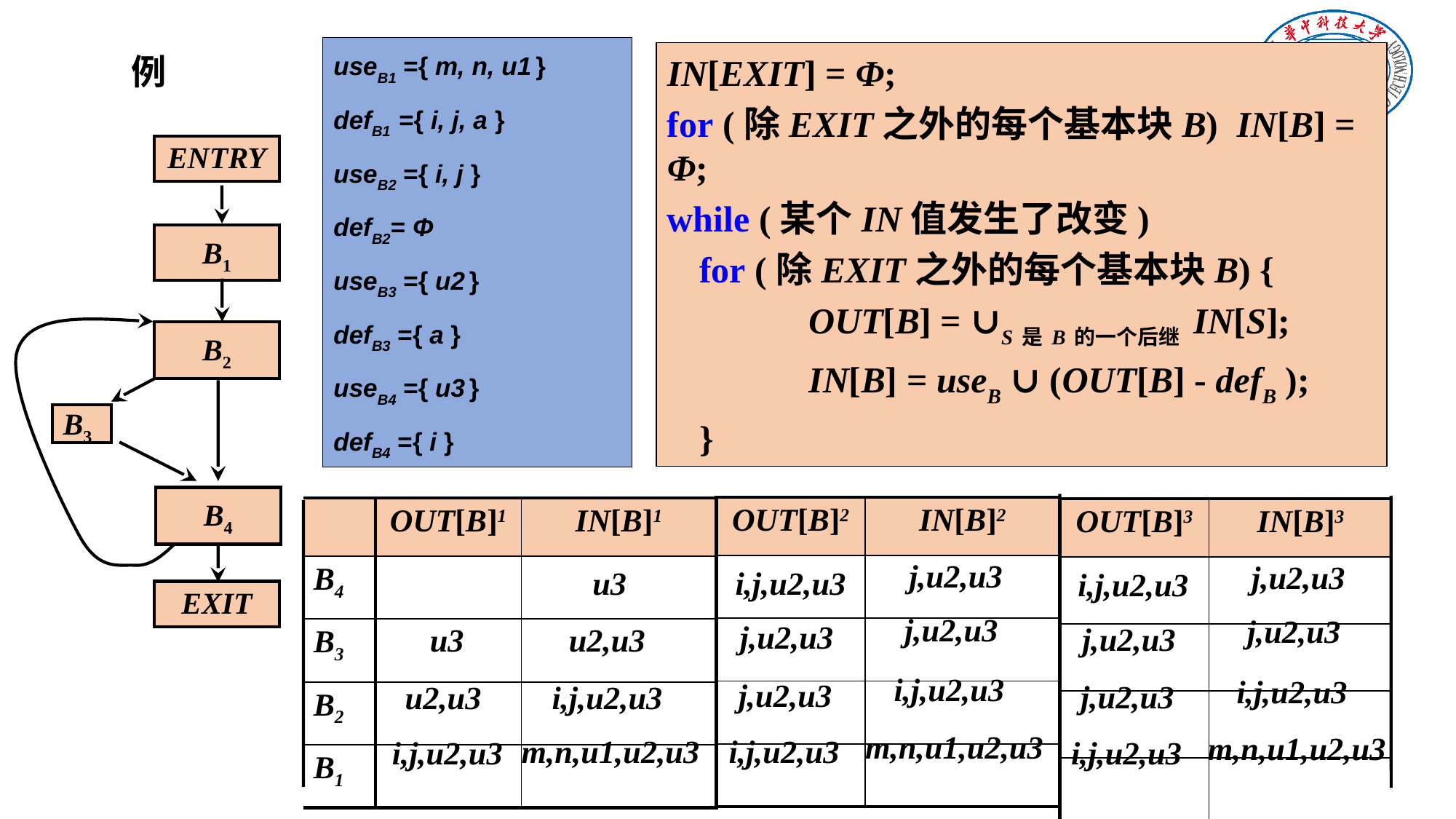

useB1 ={ m, n, u1 }
defB1  ={ i, j, a }
useB2 ={ i, j }
defB2= Φ
useB3 ={ u2 }
defB3 ={ a }
useB4 ={ u3 }
defB4 ={ i }
IN[EXIT] = Φ;
for (除EXIT之外的每个基本块B)  IN[B] = Φ;
while (某个IN值发生了改变)
	for (除EXIT之外的每个基本块B) {
		OUT[B] = ∪S是B的一个后继 IN[S];
		IN[B] = useB ∪ (OUT[B] - defB );
 	}
# 例
ENTRY

B1

B2

B3

B4

EXIT

| OUT[B]2 | IN[B]2 |
| --- | --- |
|  |  |
|  |  |
|  |  |
|  |  |
|  | OUT[B]1 | IN[B]1 |
| --- | --- | --- |
| B4 |  |  |
| B3 |  |  |
| B2 |  |  |
| B1 |  |  |
| OUT[B]3 | IN[B]3 |
| --- | --- |
|  |  |
|  |  |
|  |  |
|  |  |

j,u2,u3
j,u2,u3
u3
i,j,u2,u3
i,j,u2,u3
j,u2,u3
j,u2,u3
j,u2,u3
j,u2,u3
u3
u2,u3
i,j,u2,u3
i,j,u2,u3
j,u2,u3
j,u2,u3
u2,u3
i,j,u2,u3
m,n,u1,u2,u3
m,n,u1,u2,u3
m,n,u1,u2,u3
i,j,u2,u3
i,j,u2,u3
i,j,u2,u3